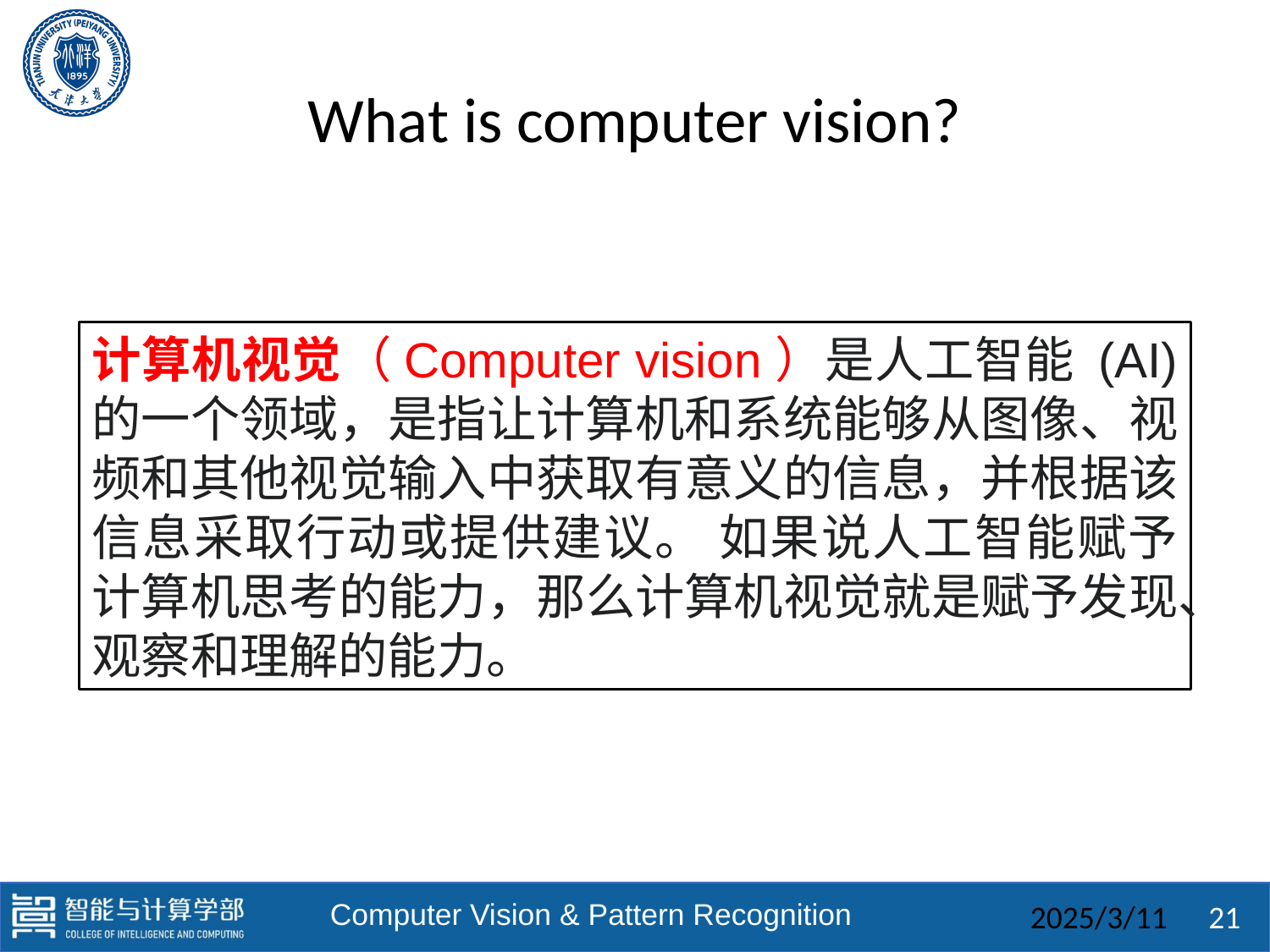

# What is computer vision?
计算机视觉（Computer vision）是人工智能 (AI) 的一个领域，是指让计算机和系统能够从图像、视频和其他视觉输入中获取有意义的信息，并根据该信息采取行动或提供建议。 如果说人工智能赋予计算机思考的能力，那么计算机视觉就是赋予发现、观察和理解的能力。
2025/3/11
21